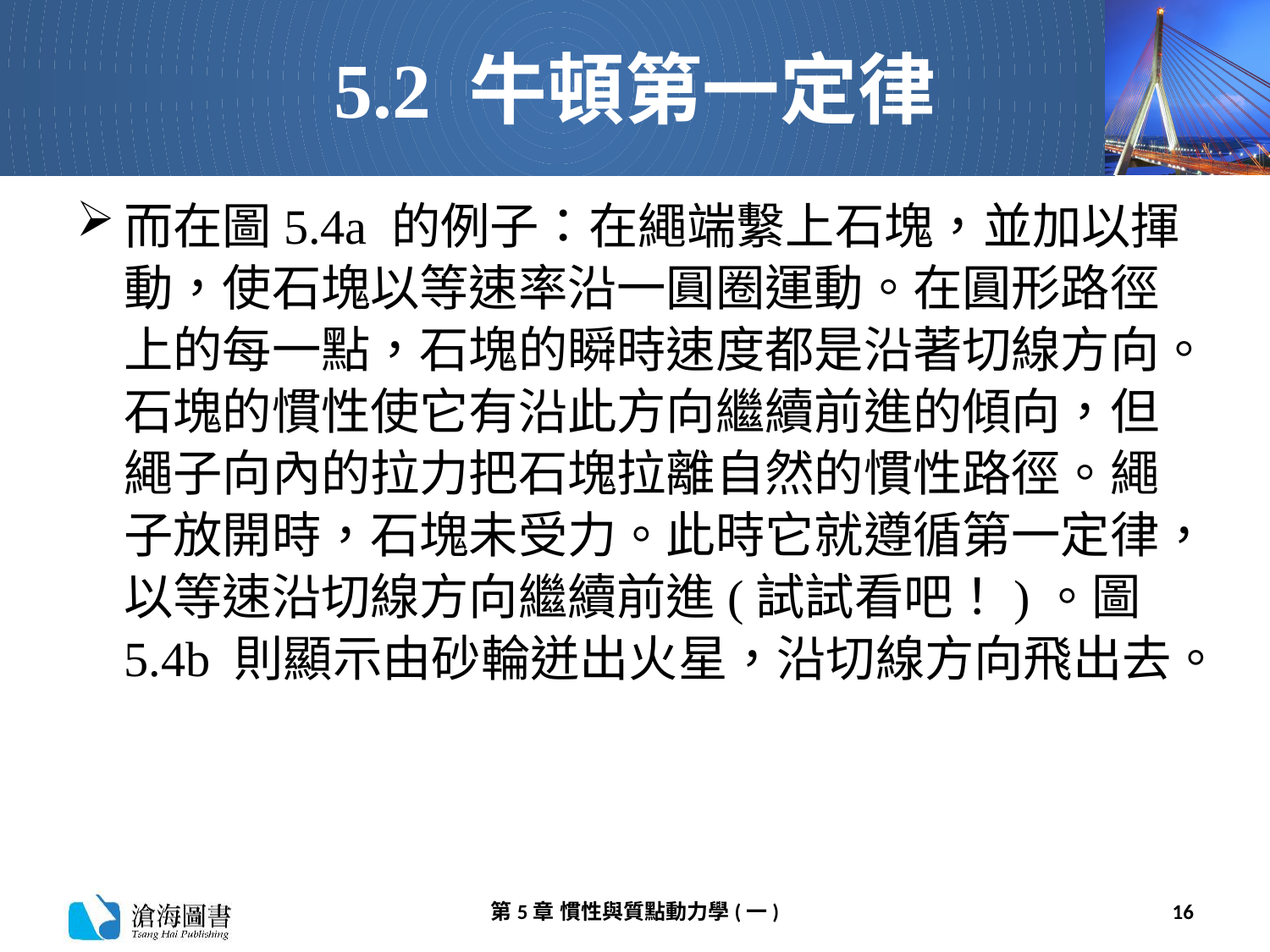

# 5.2 牛頓第一定律
而在圖5.4a 的例子：在繩端繫上石塊，並加以揮動，使石塊以等速率沿一圓圈運動。在圓形路徑上的每一點，石塊的瞬時速度都是沿著切線方向。石塊的慣性使它有沿此方向繼續前進的傾向，但繩子向內的拉力把石塊拉離自然的慣性路徑。繩子放開時，石塊未受力。此時它就遵循第一定律，以等速沿切線方向繼續前進(試試看吧！)。圖5.4b 則顯示由砂輪迸出火星，沿切線方向飛出去。
第5章 慣性與質點動力學(一)
16